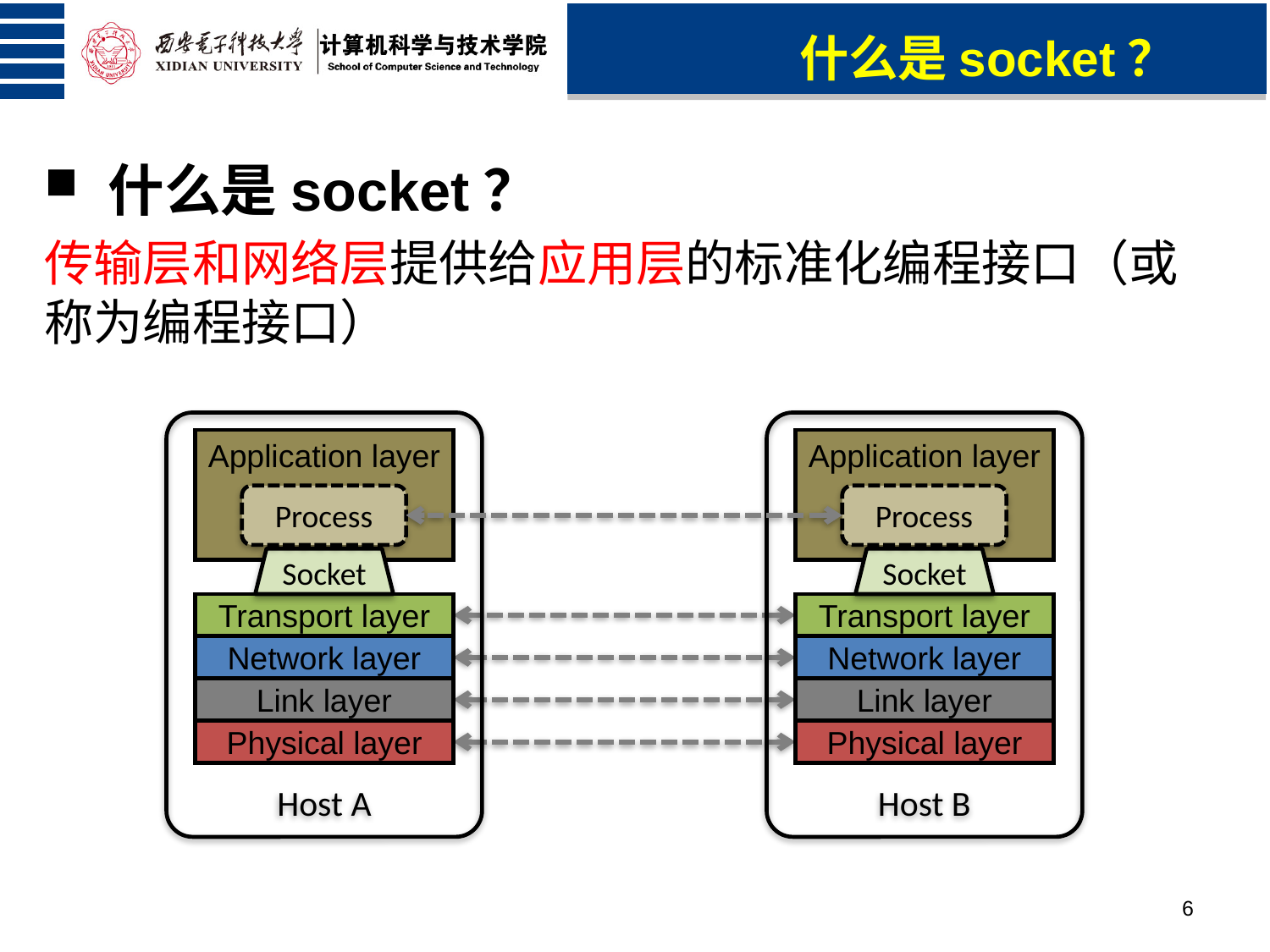

什么是socket？
什么是socket？
传输层和网络层提供给应用层的标准化编程接口（或称为编程接口）
Host B
Application layer
Process
Socket
Transport layer
Network layer
Link layer
Physical layer
Host A
Application layer
Process
Socket
Transport layer
Network layer
Link layer
Physical layer
6